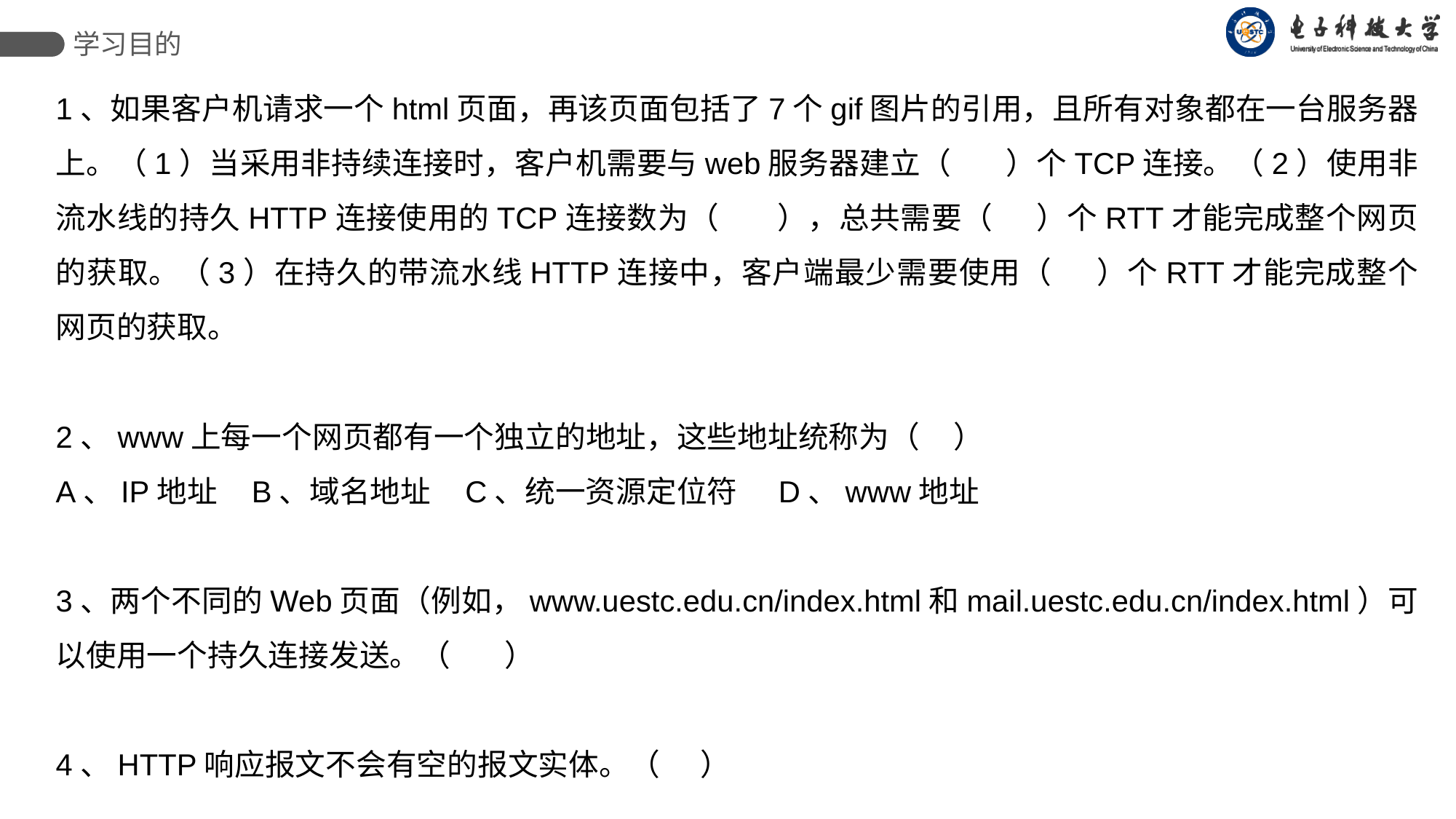

学习目的
1、如果客户机请求一个html页面，再该页面包括了7个gif图片的引用，且所有对象都在一台服务器上。（1）当采用非持续连接时，客户机需要与web服务器建立（        ）个TCP连接。（2）使用非流水线的持久HTTP连接使用的TCP连接数为（        ），总共需要（      ）个RTT才能完成整个网页的获取。（3）在持久的带流水线HTTP连接中，客户端最少需要使用（      ）个RTT才能完成整个网页的获取。

2、www上每一个网页都有一个独立的地址，这些地址统称为（     ）
A、IP地址    B、域名地址    C、统一资源定位符     D、www地址

3、两个不同的Web页面（例如，www.uestc.edu.cn/index.html和mail.uestc.edu.cn/index.html）可以使用一个持久连接发送。（        ）

4、HTTP响应报文不会有空的报文实体。（      ）